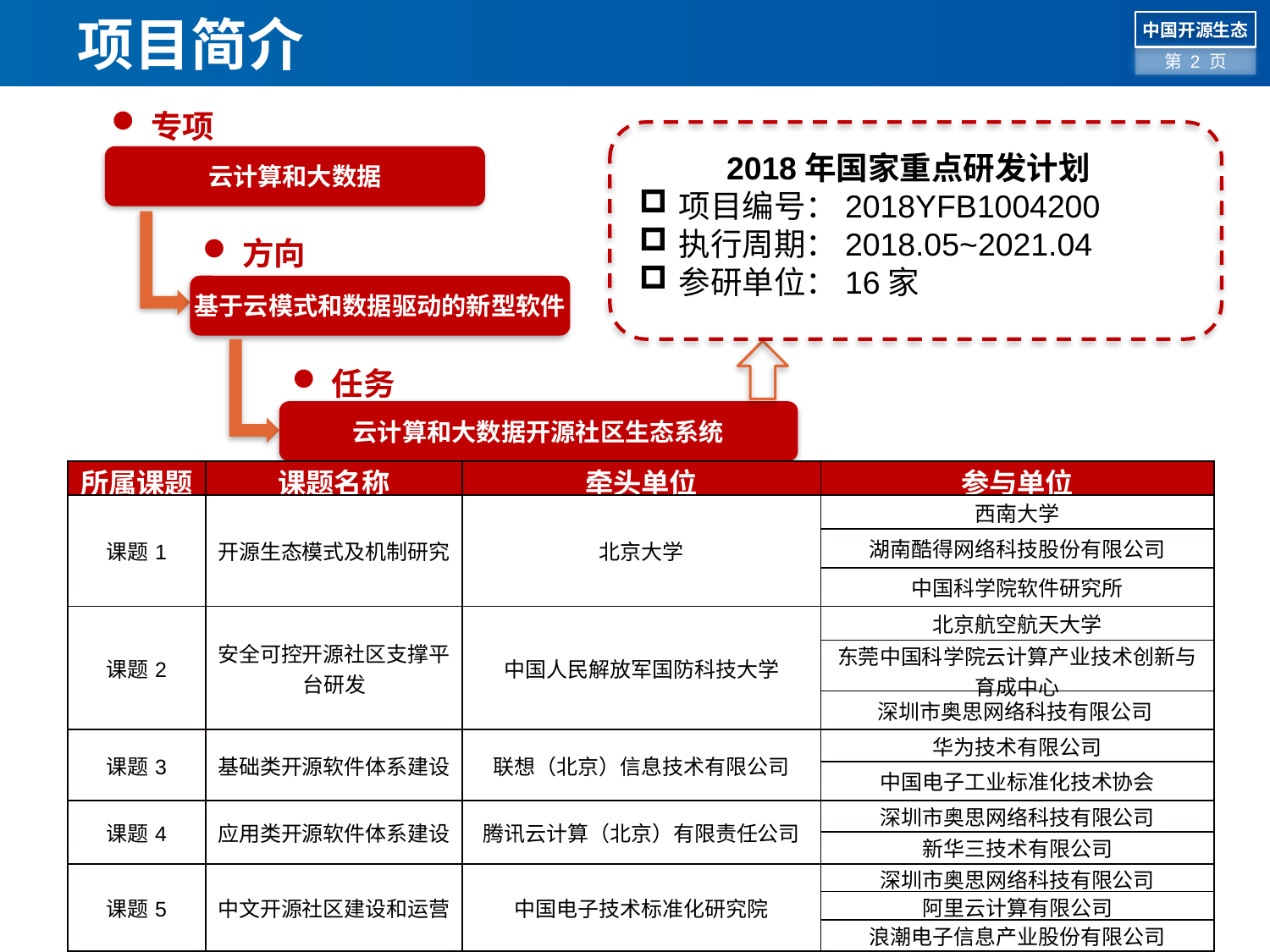

# 项目简介
专项

2018年国家重点研发计划
项目编号：2018YFB1004200
执行周期：2018.05~2021.04
参研单位：16家
云计算和大数据
方向

基于云模式和数据驱动的新型软件

任务

云计算和大数据开源社区生态系统
| 所属课题 | 课题名称 | 牵头单位 | 参与单位 |
| --- | --- | --- | --- |
| 课题1 | 开源生态模式及机制研究 | 北京大学 | 西南大学 |
|  |  |  | 湖南酷得网络科技股份有限公司 |
|  |  |  | 中国科学院软件研究所 |
| 课题2 | 安全可控开源社区支撑平台研发 | 中国人民解放军国防科技大学 | 北京航空航天大学 |
|  |  |  | 东莞中国科学院云计算产业技术创新与育成中心 |
|  |  |  | 深圳市奥思网络科技有限公司 |
| 课题3 | 基础类开源软件体系建设 | 联想（北京）信息技术有限公司 | 华为技术有限公司 |
|  |  |  | 中国电子工业标准化技术协会 |
| 课题4 | 应用类开源软件体系建设 | 腾讯云计算（北京）有限责任公司 | 深圳市奥思网络科技有限公司 |
|  |  |  | 新华三技术有限公司 |
| 课题5 | 中文开源社区建设和运营 | 中国电子技术标准化研究院 | 深圳市奥思网络科技有限公司 |
|  |  |  | 阿里云计算有限公司 |
|  |  |  | 浪潮电子信息产业股份有限公司 |